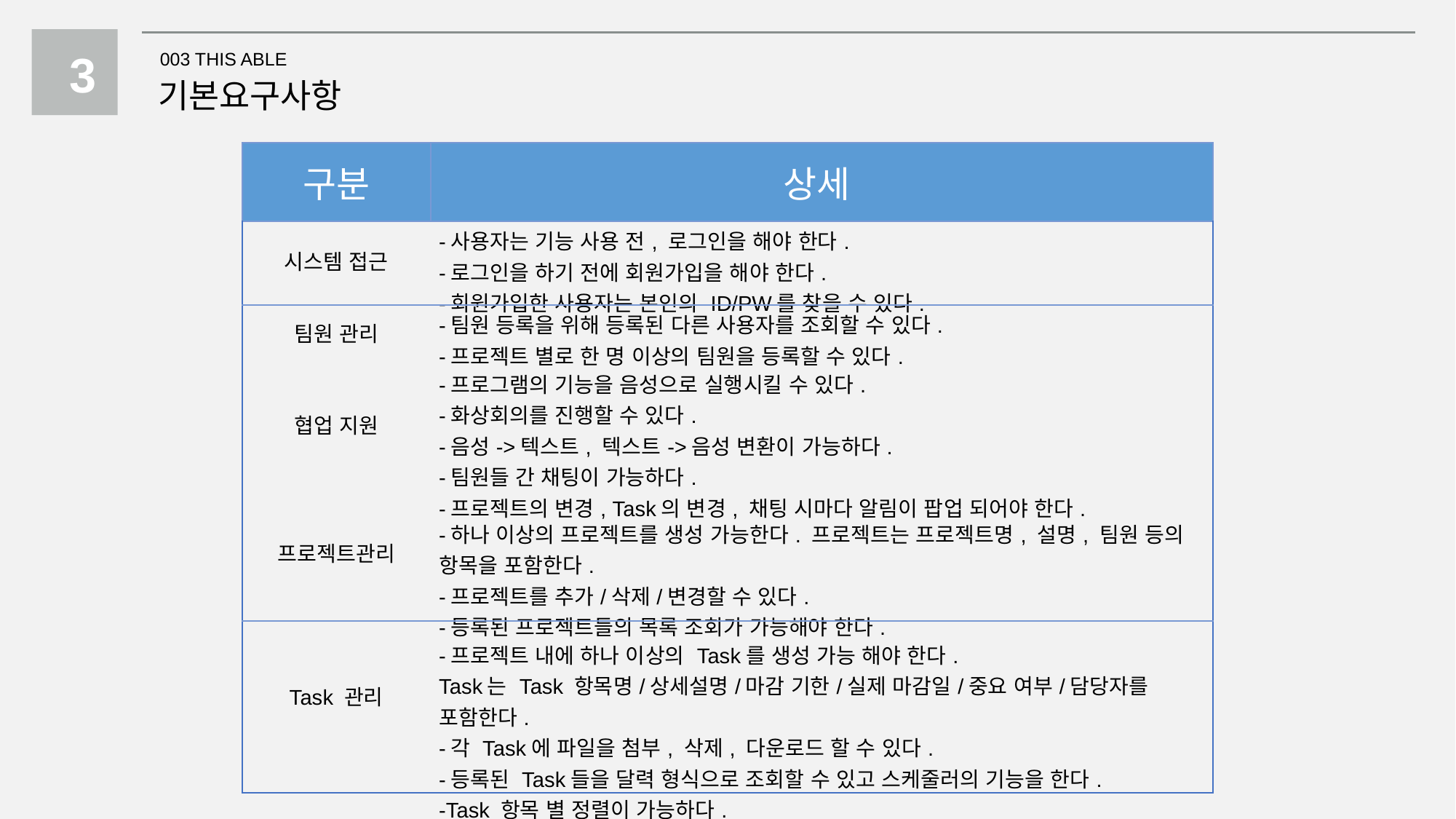

3
003 THIS ABLE
기본요구사항
| 구분 | 상세 |
| --- | --- |
| 시스템 접근 | -사용자는 기능 사용 전, 로그인을 해야 한다. -로그인을 하기 전에 회원가입을 해야 한다. -회원가입한 사용자는 본인의 ID/PW를 찾을 수 있다. |
| 팀원 관리 | -팀원 등록을 위해 등록된 다른 사용자를 조회할 수 있다. -프로젝트 별로 한 명 이상의 팀원을 등록할 수 있다. |
| 협업 지원 | -프로그램의 기능을 음성으로 실행시킬 수 있다. -화상회의를 진행할 수 있다. -음성->텍스트, 텍스트->음성 변환이 가능하다. -팀원들 간 채팅이 가능하다. -프로젝트의 변경, Task의 변경, 채팅 시마다 알림이 팝업 되어야 한다. |
| 프로젝트관리 | -하나 이상의 프로젝트를 생성 가능한다. 프로젝트는 프로젝트명, 설명, 팀원 등의 항목을 포함한다. -프로젝트를 추가/삭제/변경할 수 있다. -등록된 프로젝트들의 목록 조회가 가능해야 한다. |
| Task 관리 | -프로젝트 내에 하나 이상의 Task를 생성 가능 해야 한다. Task는 Task 항목명/상세설명/마감 기한/실제 마감일/중요 여부/담당자를 포함한다. -각 Task에 파일을 첨부, 삭제, 다운로드 할 수 있다. -등록된 Task들을 달력 형식으로 조회할 수 있고 스케줄러의 기능을 한다. -Task 항목 별 정렬이 가능하다. |